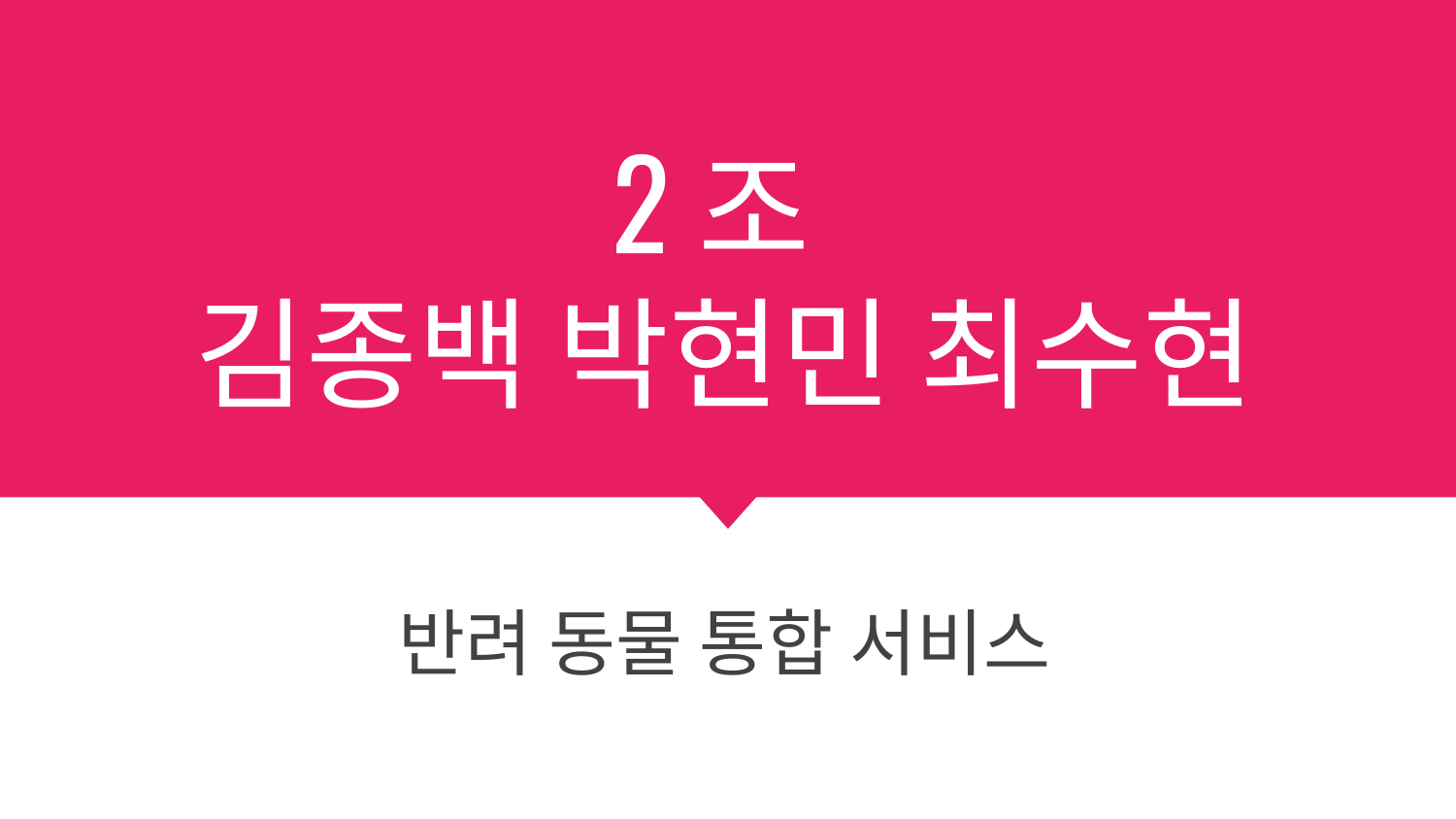

# 2조
김종백 박현민 최수현
반려 동물 통합 서비스